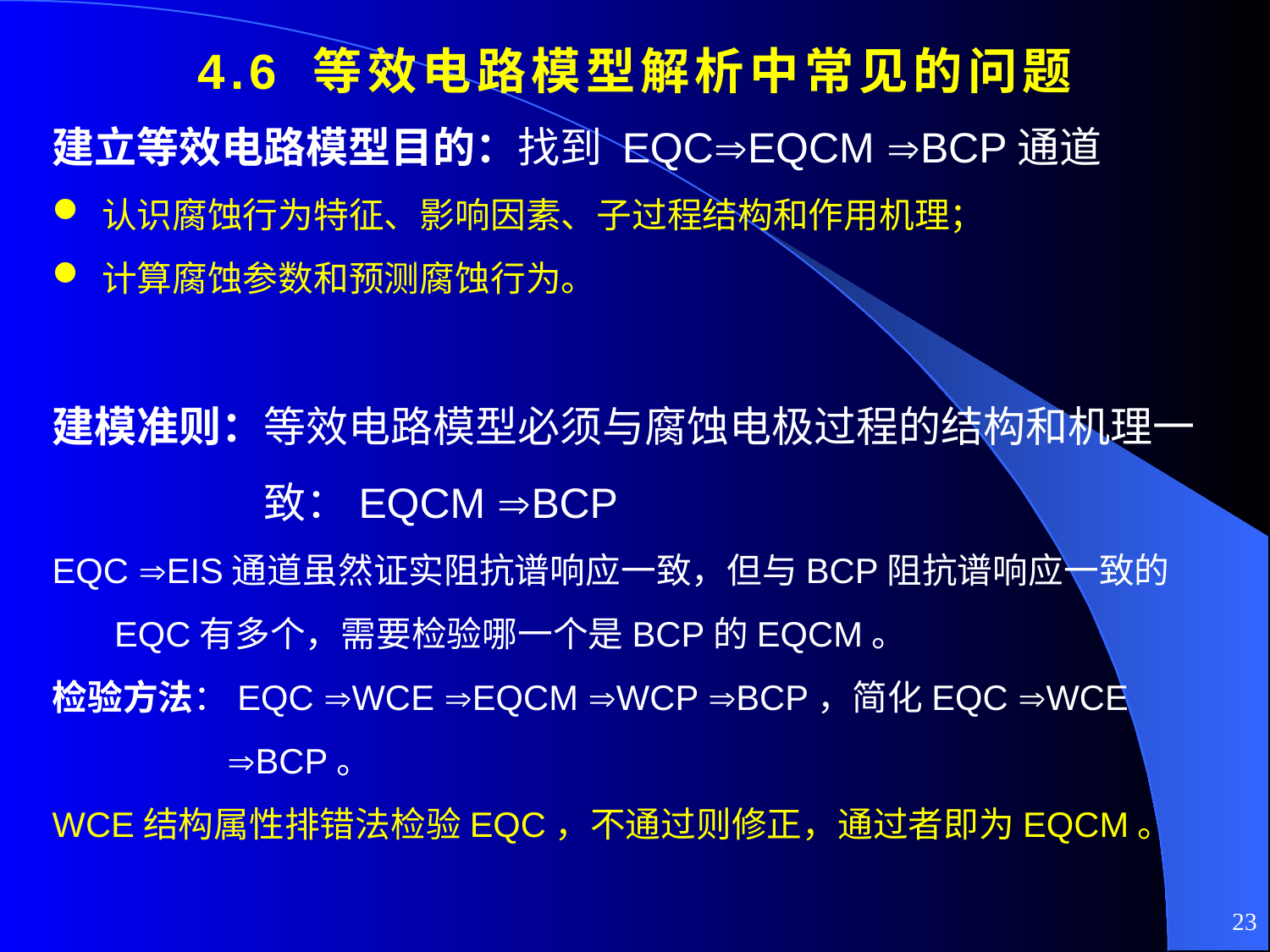

4.6 等效电路模型解析中常见的问题
建立等效电路模型目的：找到 EQC⇒EQCM ⇒BCP通道
认识腐蚀行为特征、影响因素、子过程结构和作用机理；
计算腐蚀参数和预测腐蚀行为。

建模准则：等效电路模型必须与腐蚀电极过程的结构和机理一致：EQCM ⇒BCP
EQC ⇒EIS通道虽然证实阻抗谱响应一致，但与BCP阻抗谱响应一致的EQC有多个，需要检验哪一个是BCP的EQCM。
检验方法：EQC ⇒WCE ⇒EQCM ⇒WCP ⇒BCP，简化EQC ⇒WCE ⇒BCP。
WCE结构属性排错法检验EQC，不通过则修正，通过者即为EQCM。
23